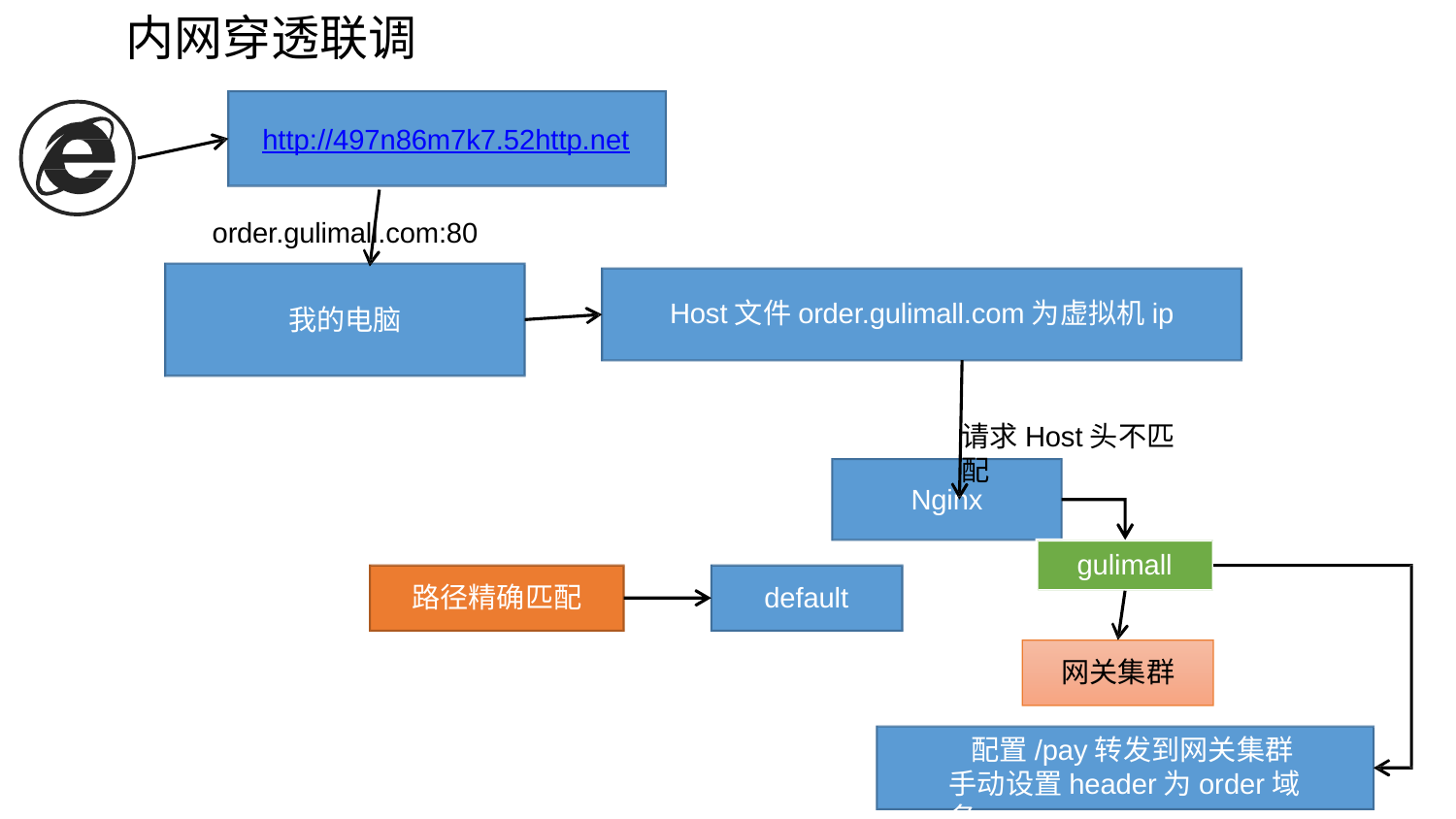

# 内网穿透联调

http://497n86m7k7.52http.net

order.gulimall.com:80

我的电脑

Host文件order.gulimall.com为虚拟机ip

请求Host头不匹配
Nginx

gulimall

路径精确匹配
default

网关集群
配置/pay转发到网关集群 手动设置header为order域名